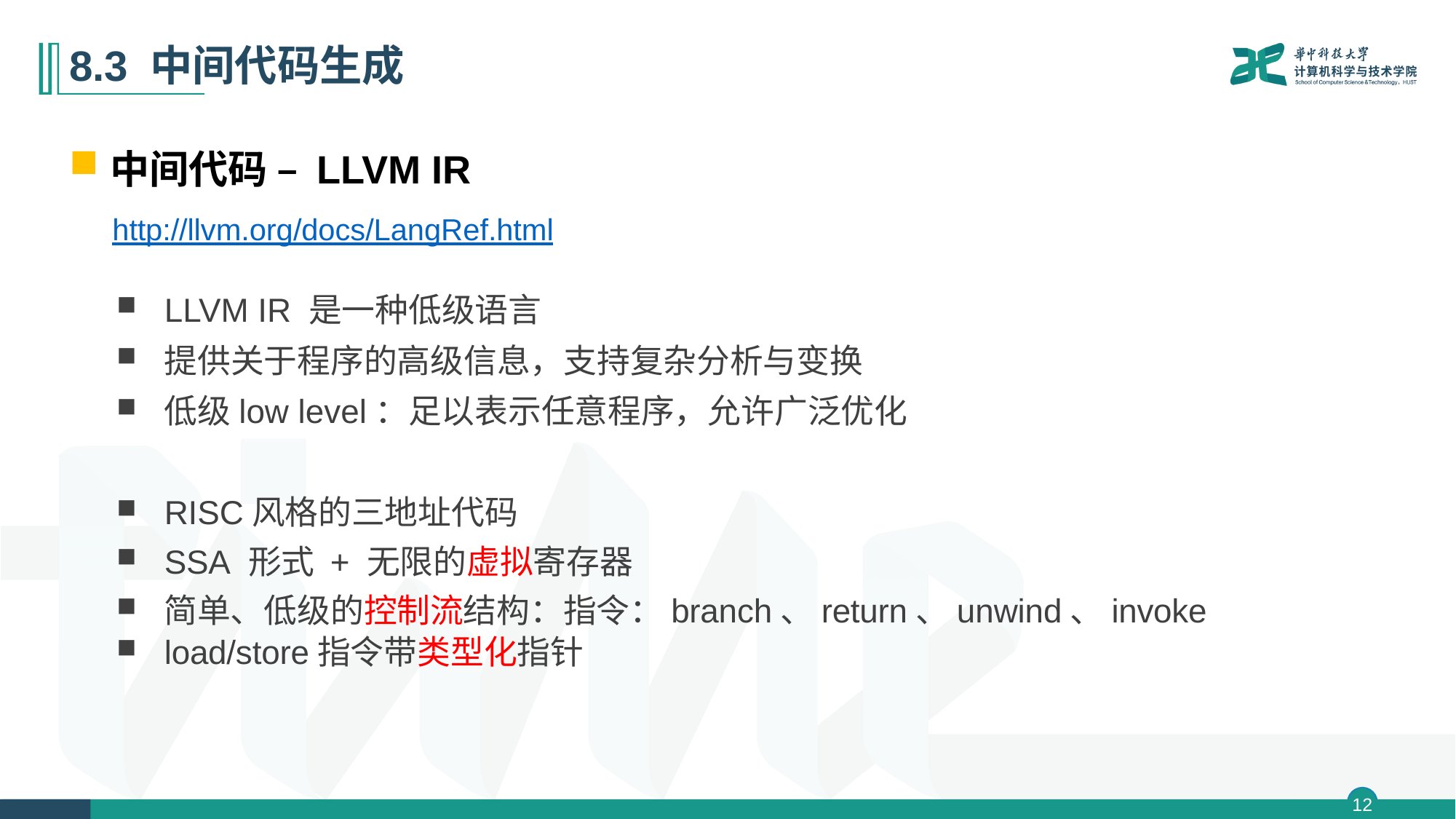

# 8.3 中间代码生成
中间代码 – LLVM IR
http://llvm.org/docs/LangRef.html
LLVM IR 是一种低级语言
提供关于程序的高级信息，支持复杂分析与变换
低级low level：足以表示任意程序，允许广泛优化

RISC风格的三地址代码
SSA 形式 + 无限的虚拟寄存器
简单、低级的控制流结构：指令：branch、return、unwind、invoke
load/store指令带类型化指针